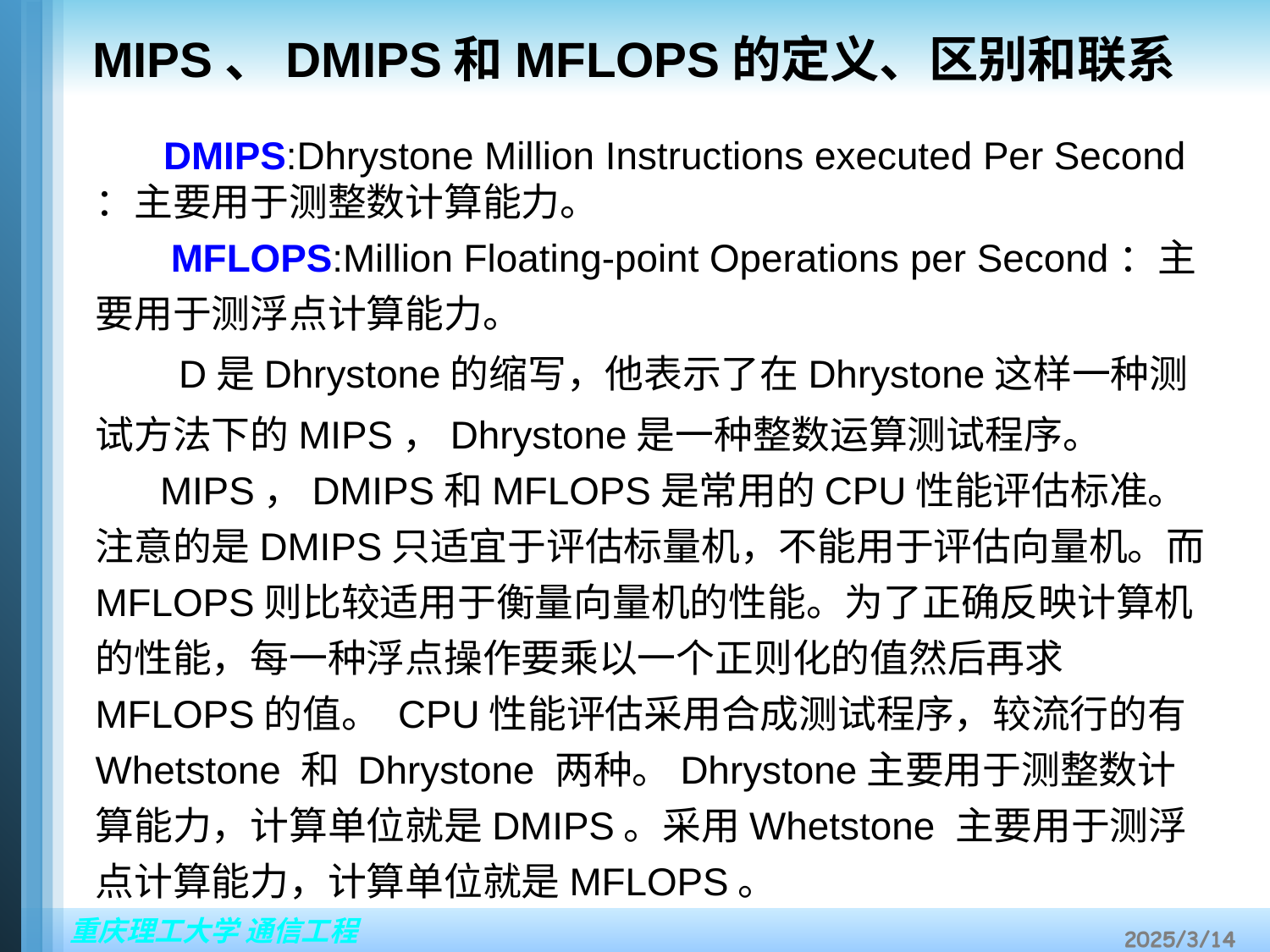

MIPS、DMIPS和MFLOPS的定义、区别和联系
       DMIPS:Dhrystone Million Instructions executed Per Second ：主要用于测整数计算能力。
       MFLOPS:Million Floating-point Operations per Second：主要用于测浮点计算能力。
   　D是Dhrystone的缩写，他表示了在Dhrystone这样一种测试方法下的MIPS，Dhrystone是一种整数运算测试程序。
      MIPS，DMIPS和MFLOPS是常用的CPU性能评估标准。注意的是DMIPS只适宜于评估标量机，不能用于评估向量机。而MFLOPS则比较适用于衡量向量机的性能。为了正确反映计算机的性能，每一种浮点操作要乘以一个正则化的值然后再求MFLOPS的值。 CPU性能评估采用合成测试程序，较流行的有Whetstone 和 Dhrystone 两种。Dhrystone主要用于测整数计算能力，计算单位就是DMIPS。采用Whetstone 主要用于测浮点计算能力，计算单位就是MFLOPS。
2025/3/14 Friday